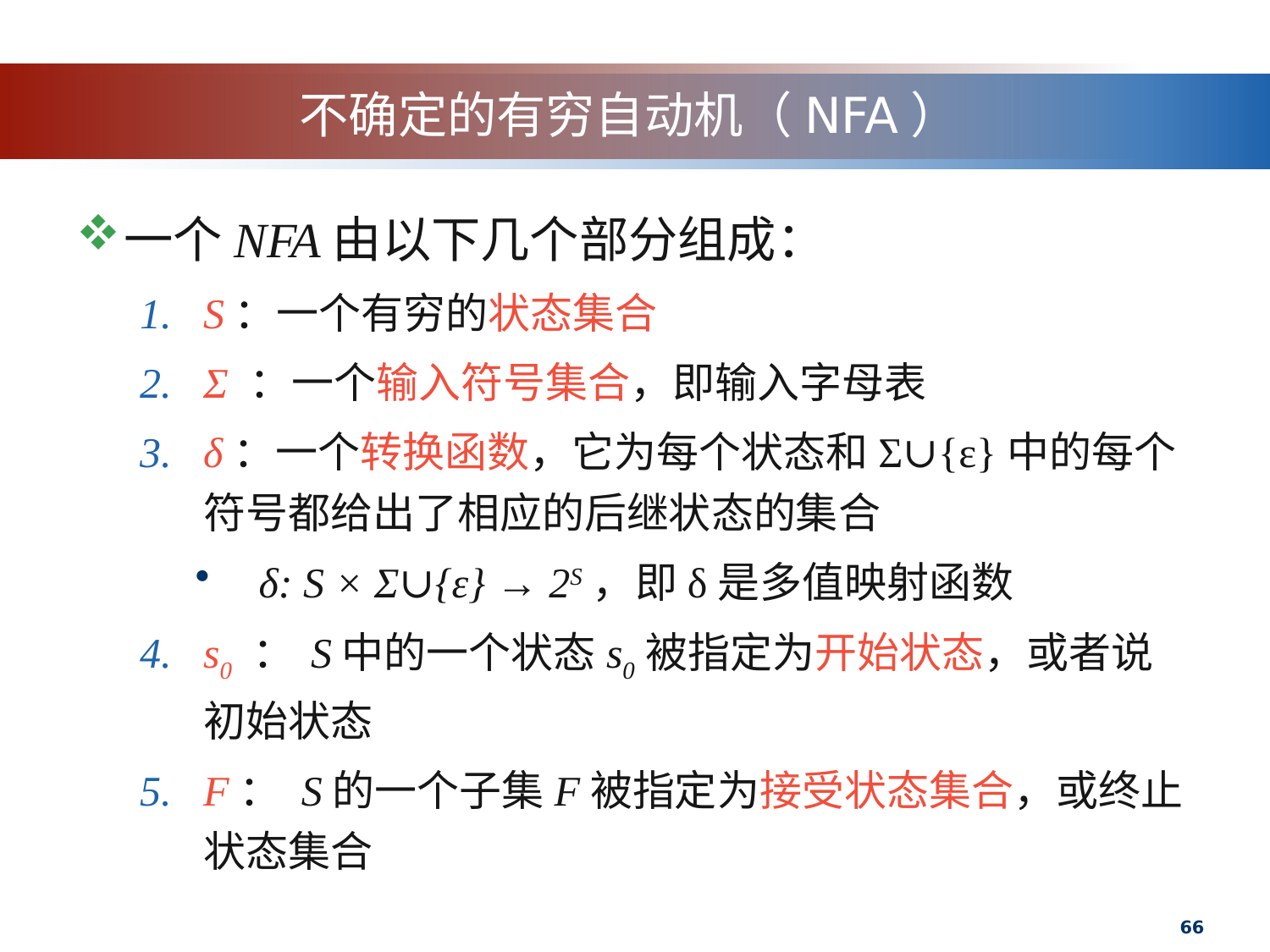

# 不确定的有穷自动机（NFA）
一个NFA由以下几个部分组成：
S：一个有穷的状态集合
Σ ：一个输入符号集合，即输入字母表
δ：一个转换函数，它为每个状态和Σ∪{ε}中的每个符号都给出了相应的后继状态的集合
δ: S × Σ∪{ε} → 2S，即δ是多值映射函数
s0 ： S中的一个状态s0被指定为开始状态，或者说初始状态
F： S的一个子集F被指定为接受状态集合，或终止状态集合
66